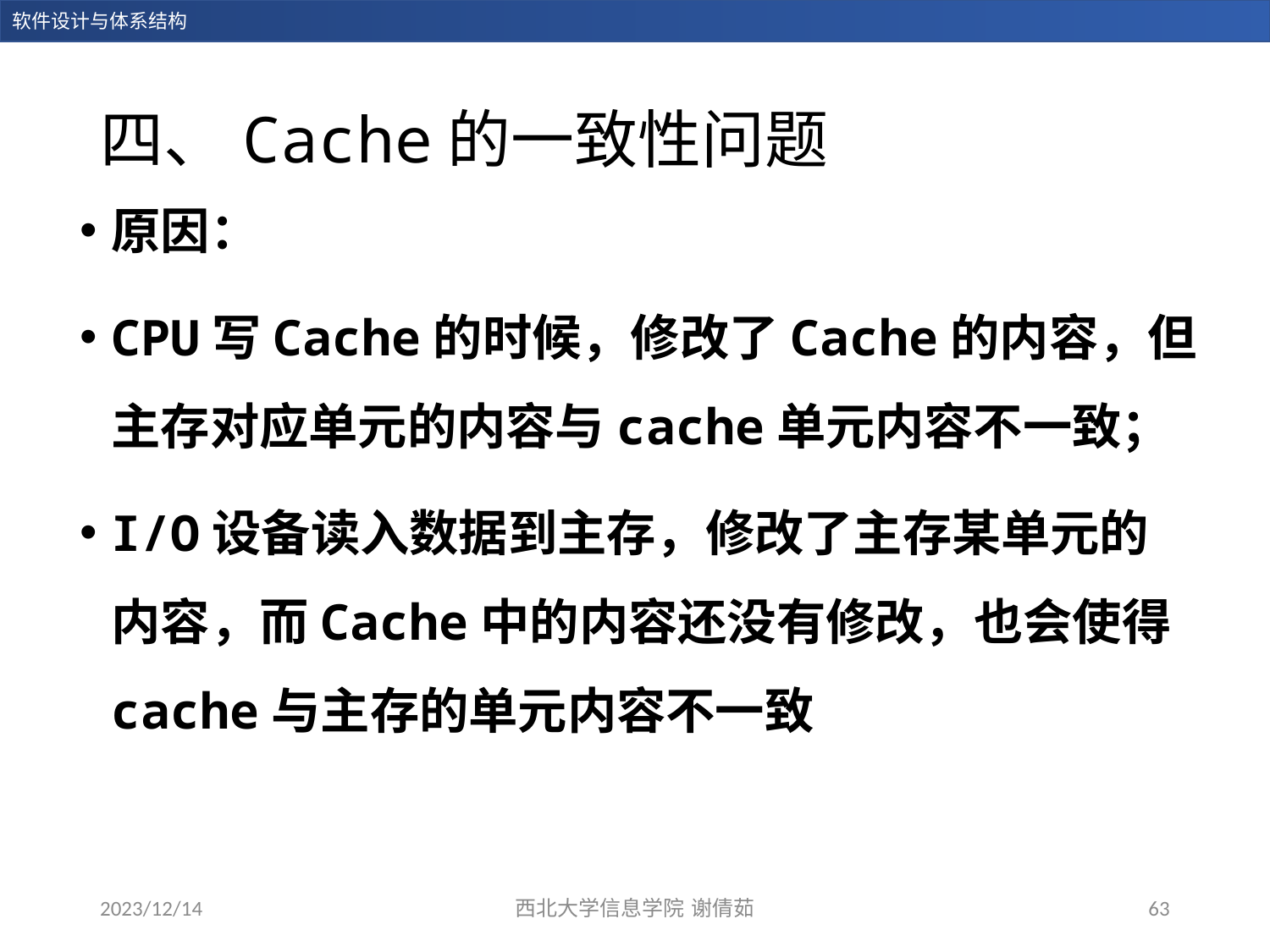

# 四、Cache的一致性问题
原因：
CPU写Cache的时候，修改了Cache的内容，但主存对应单元的内容与cache单元内容不一致；
I/O设备读入数据到主存，修改了主存某单元的内容，而Cache中的内容还没有修改，也会使得cache与主存的单元内容不一致

2023/12/14
西北大学信息学院 谢倩茹
63